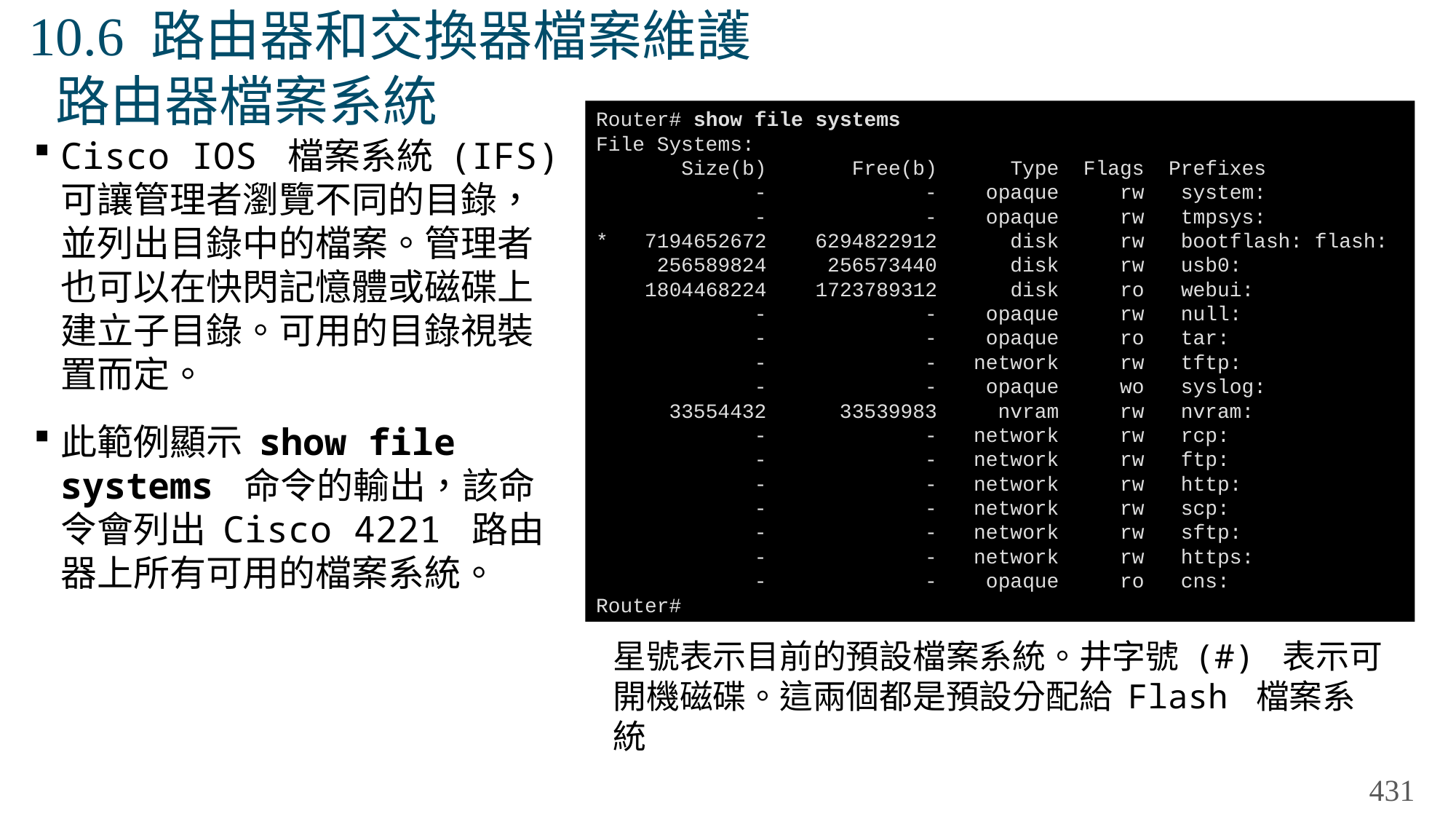

# 10.6 路由器和交換器檔案維護 路由器檔案系統
Router# show file systems
File Systems:
       Size(b)       Free(b)      Type  Flags  Prefixes
             -             -    opaque     rw   system:
             -             -    opaque     rw   tmpsys:
*   7194652672    6294822912      disk     rw   bootflash: flash:
     256589824     256573440      disk     rw   usb0:
    1804468224    1723789312      disk     ro   webui:
             -             -    opaque     rw   null:
             -             -    opaque     ro   tar:
             -             -   network     rw   tftp:
             -             -    opaque     wo   syslog:
      33554432      33539983     nvram     rw   nvram:
             -             -   network     rw   rcp:
             -             -   network     rw   ftp:
             -             -   network     rw   http:
             -             -   network     rw   scp:
             -             -   network     rw   sftp:
             -             -   network     rw   https:
             -             -    opaque     ro   cns:
Router#
Cisco IOS 檔案系統 (IFS) 可讓管理者瀏覽不同的目錄，並列出目錄中的檔案。管理者也可以在快閃記憶體或磁碟上建立子目錄。可用的目錄視裝置而定。
此範例顯示 show file systems 命令的輸出，該命令會列出 Cisco 4221 路由器上所有可用的檔案系統。
星號表示目前的預設檔案系統。井字號 (#) 表示可開機磁碟。這兩個都是預設分配給 Flash 檔案系統
431